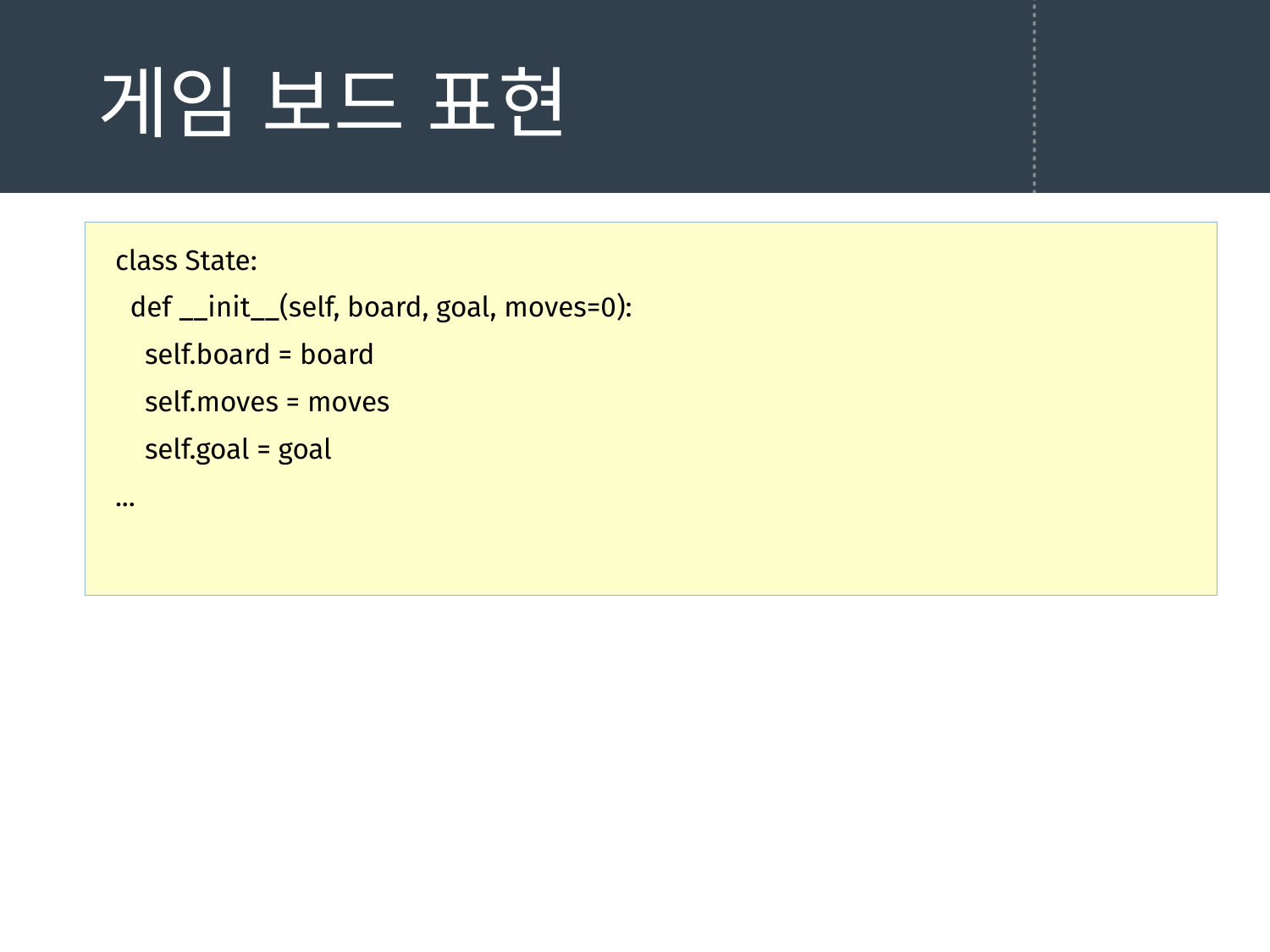

# 게임 보드 표현
class State:
  def __init__(self, board, goal, moves=0):
    self.board = board
    self.moves = moves
    self.goal = goal
...